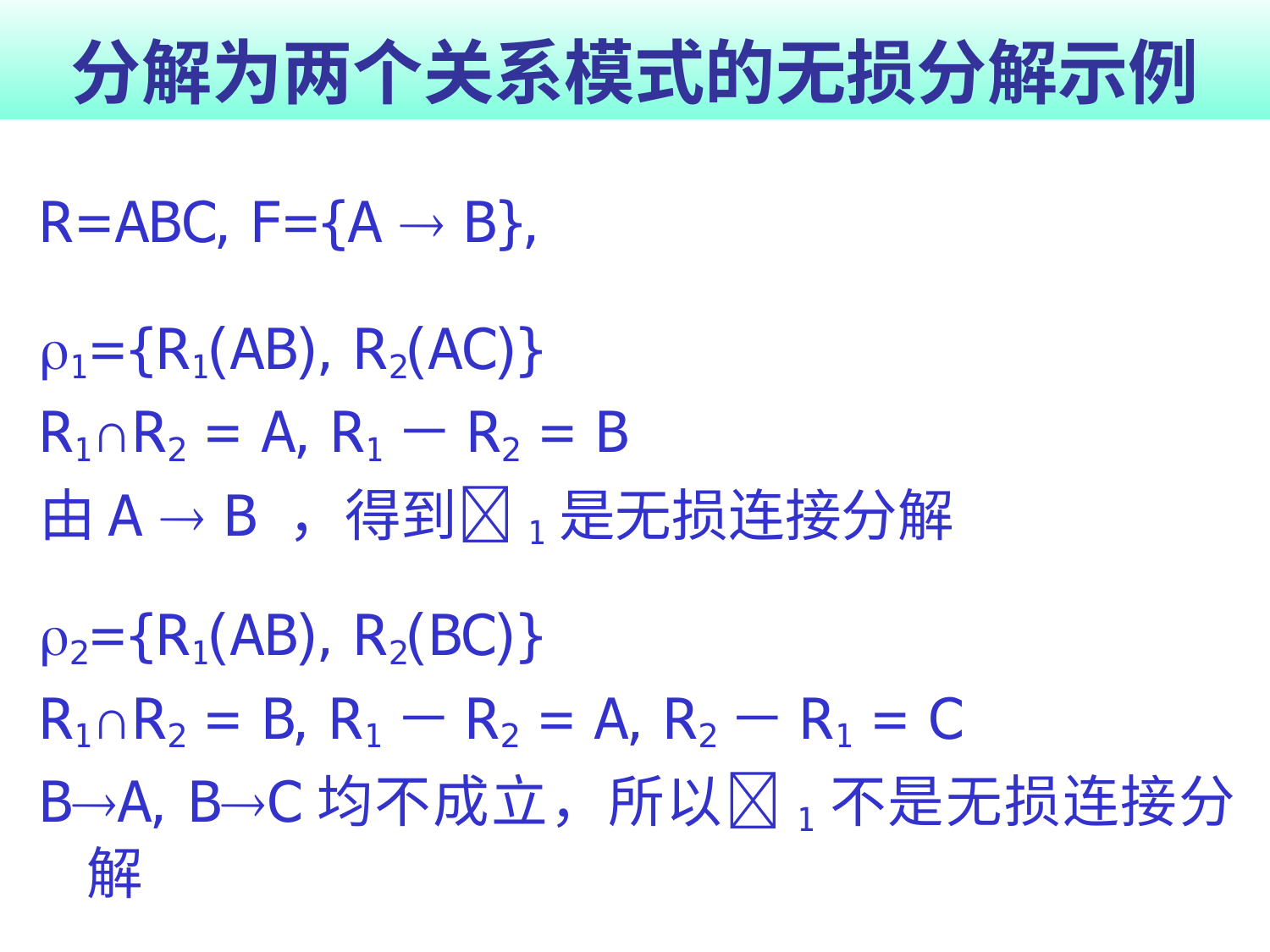

# 分解为两个关系模式的无损分解示例
R=ABC, F={A → B},
ρ1={R1(AB), R2(AC)}
R1∩R2 = A, R1－R2 = B
由A → B ，得到ρ1是无损连接分解
ρ2={R1(AB), R2(BC)}
R1∩R2 = B, R1－R2 = A, R2－R1 = C
B→A, B→C均不成立，所以ρ1不是无损连接分解